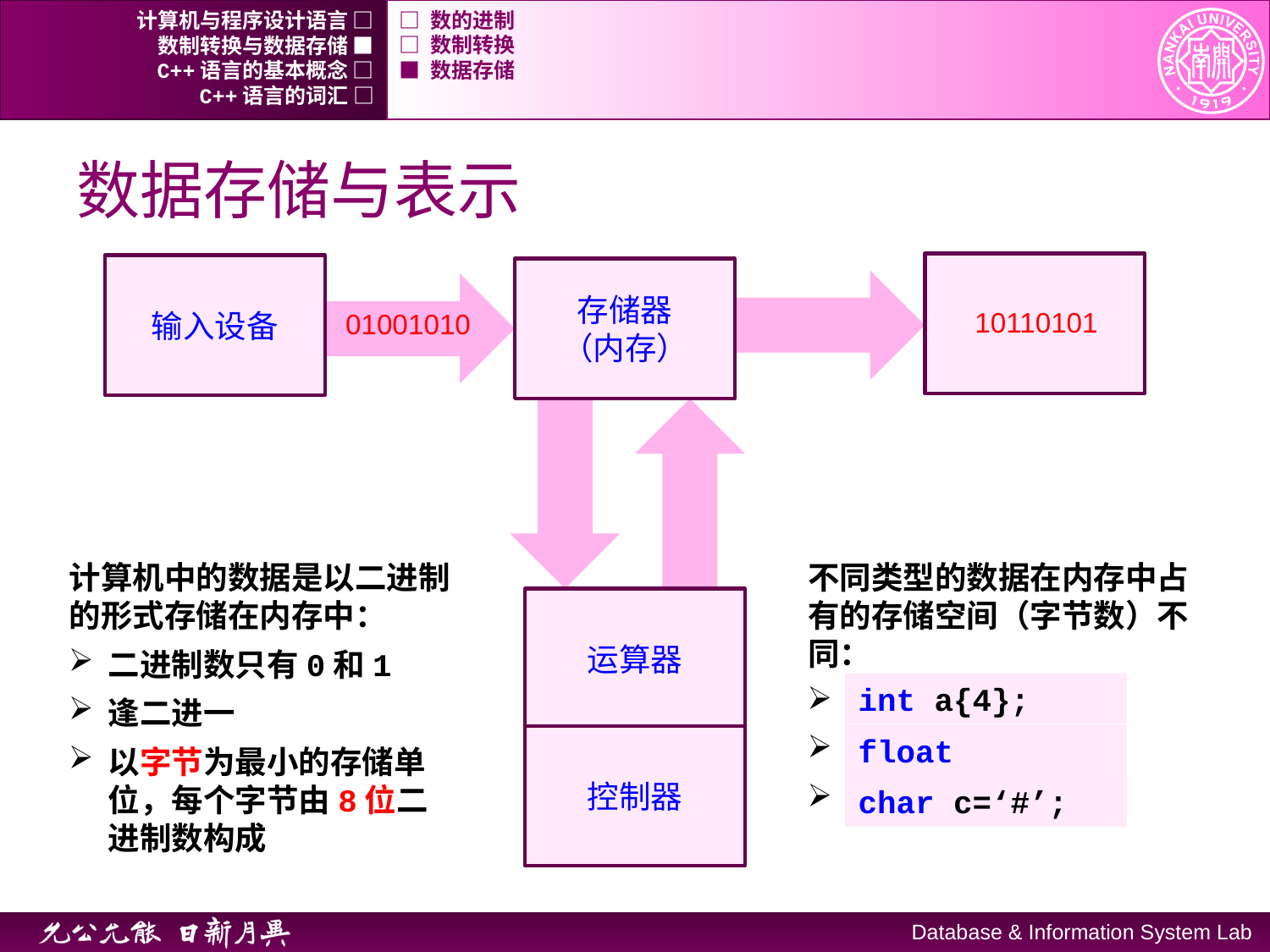

计算机与程序设计语言 □
□ 数的进制
数制转换与数据存储 ■
□ 数制转换
C++语言的基本概念 □
■ 数据存储
C++语言的词汇 □
# 数据存储与表示
输出设备
输入设备
存储器
（内存）

10110101
01001010
10110101
01001010

计算机中的数据是以二进制的形式存储在内存中：
二进制数只有0和1
逢二进一
以字节为最小的存储单位，每个字节由8位二进制数构成
不同类型的数据在内存中占有的存储空间（字节数）不同：
整数：4个字节
小数：8个字节
字符：1个字节
运算器
10110101
int a{4};
float b(3.14);
控制器
char c=‘#’;